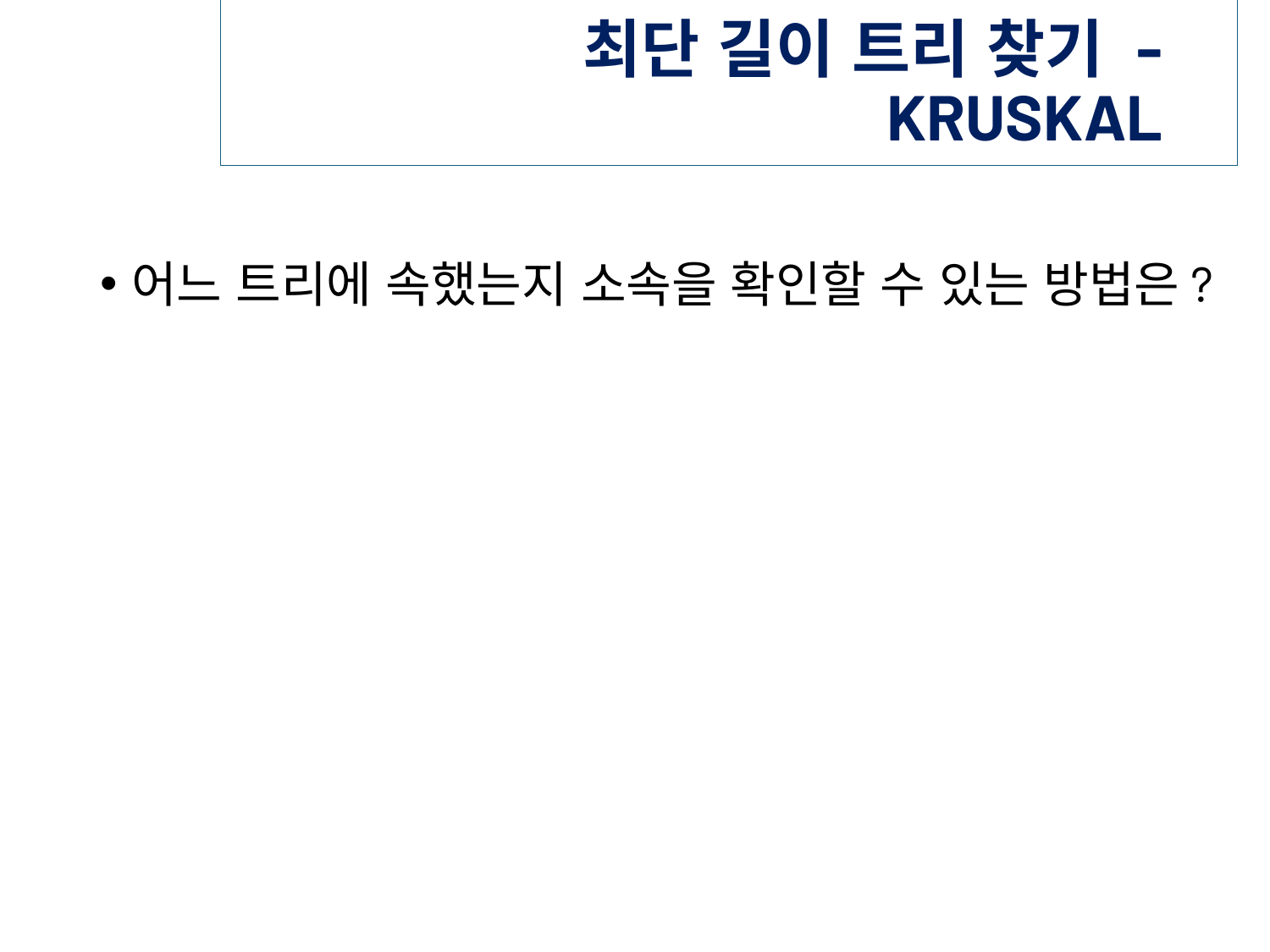

# 최단 길이 트리 찾기 - KRUSKAL
어느 트리에 속했는지 소속을 확인할 수 있는 방법은?